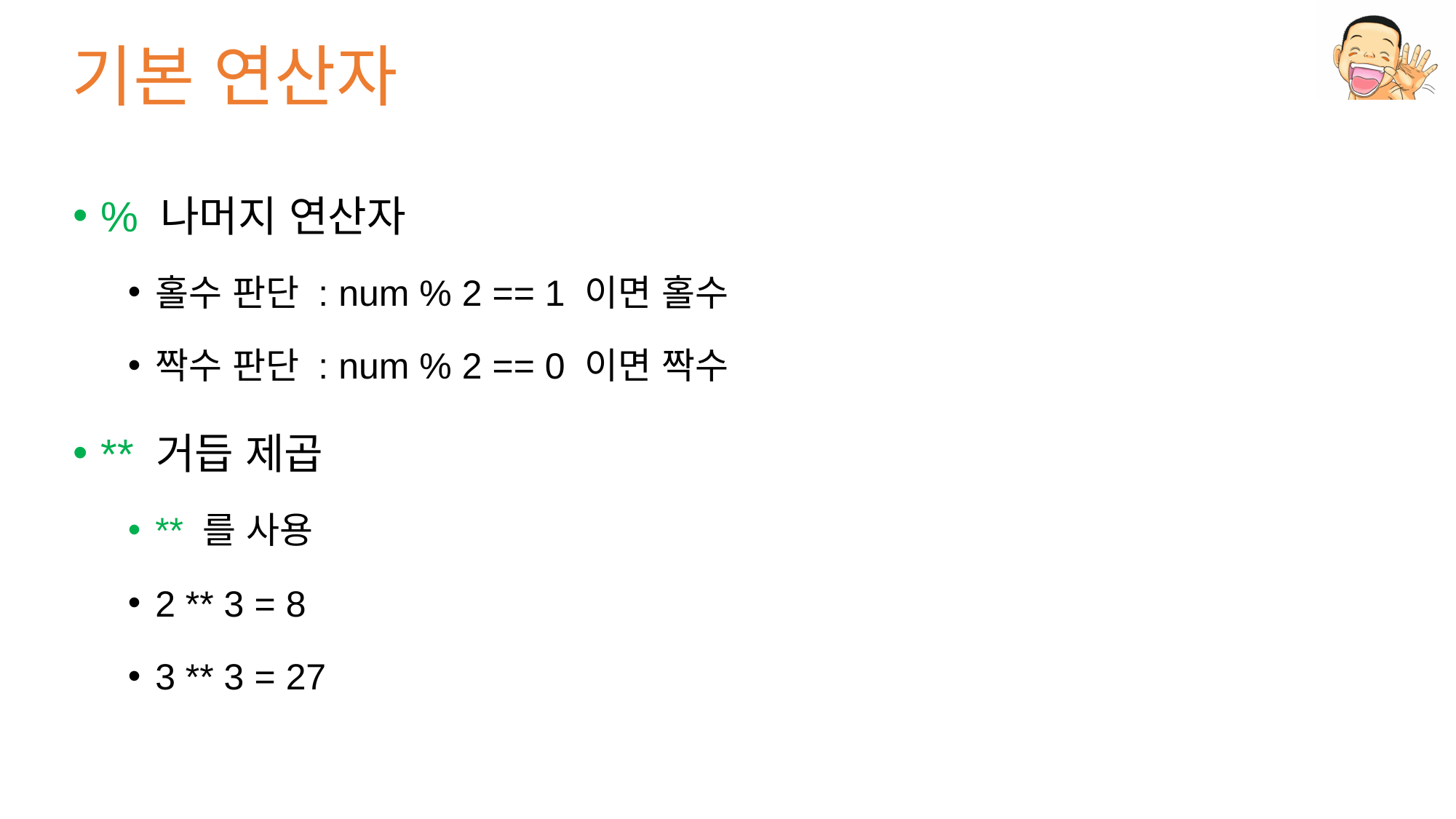

# 기본 연산자
% 나머지 연산자
홀수 판단 : num % 2 == 1 이면 홀수
짝수 판단 : num % 2 == 0 이면 짝수
** 거듭 제곱
** 를 사용
2 ** 3 = 8
3 ** 3 = 27